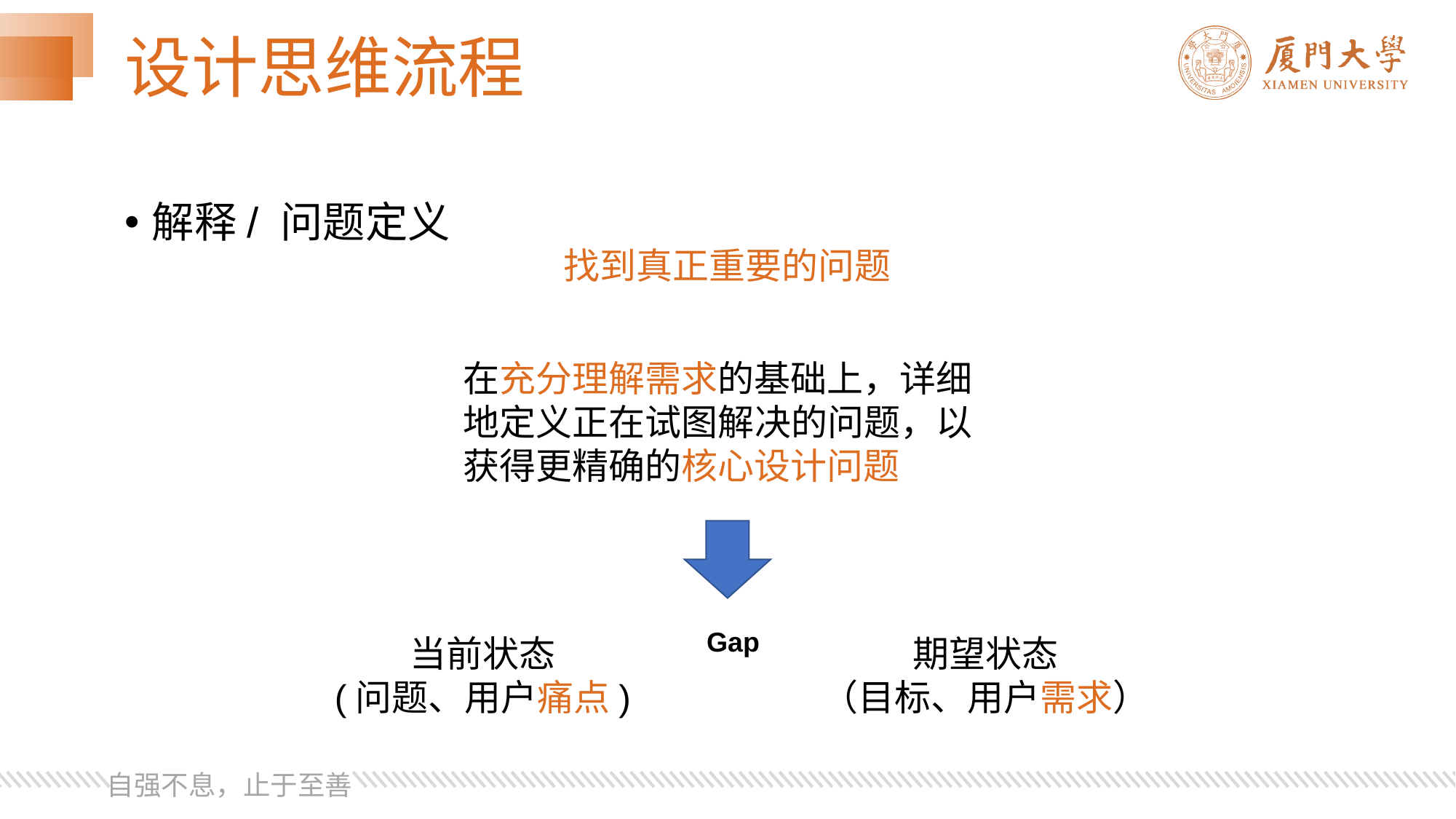

# 设计思维流程
解释/ 问题定义

找到真正重要的问题
在充分理解需求的基础上，详细地定义正在试图解决的问题，以获得更精确的核心设计问题

Gap
当前状态
(问题、用户痛点)
期望状态
（目标、用户需求）